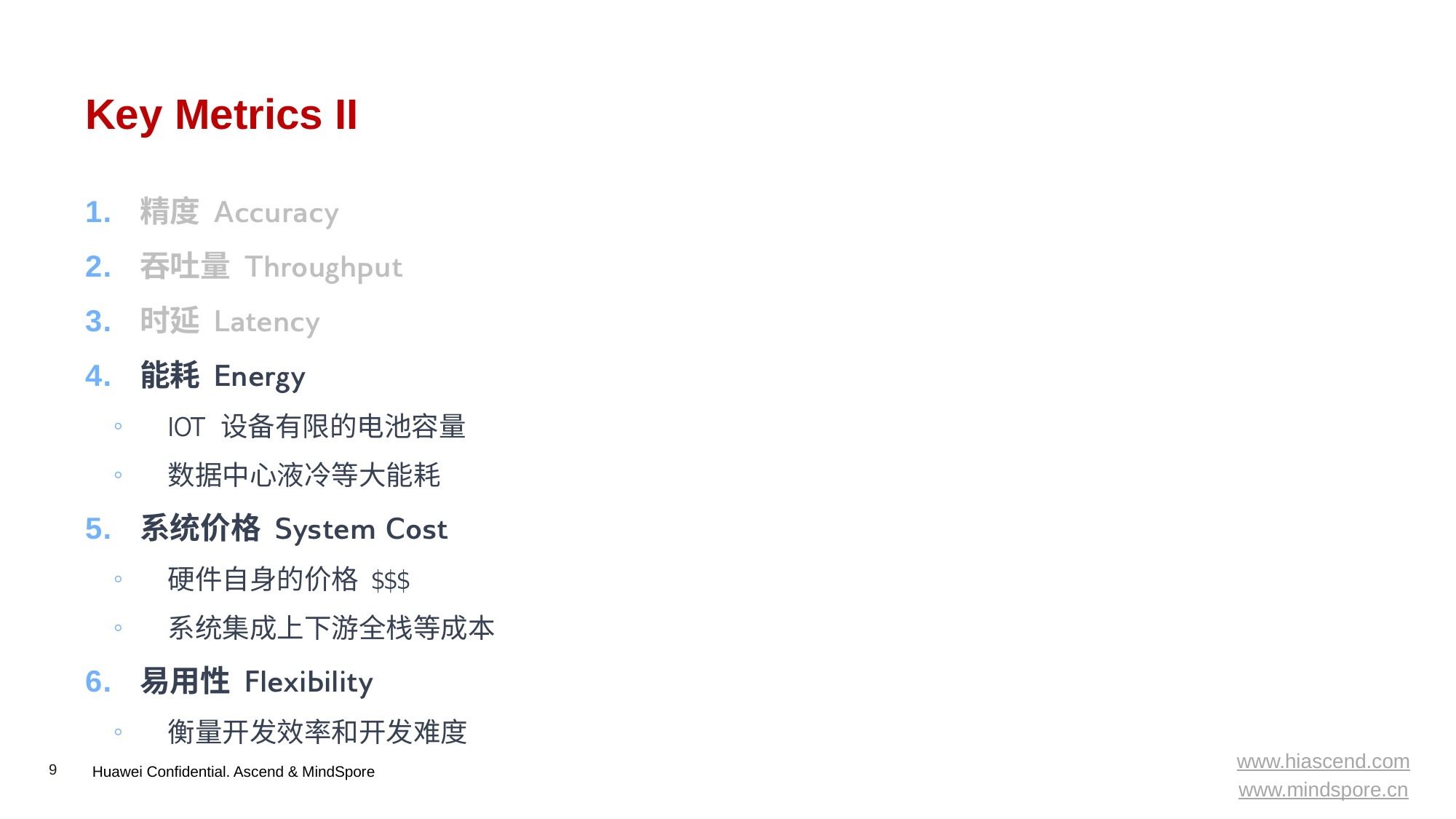

# Key Metrics II
精度 Accuracy
吞吐量 Throughput
时延 Latency
能耗 Energy
IOT 设备有限的电池容量
数据中心液冷等大能耗
系统价格 System Cost
硬件自身的价格 $$$
系统集成上下游全栈等成本
易用性 Flexibility
衡量开发效率和开发难度